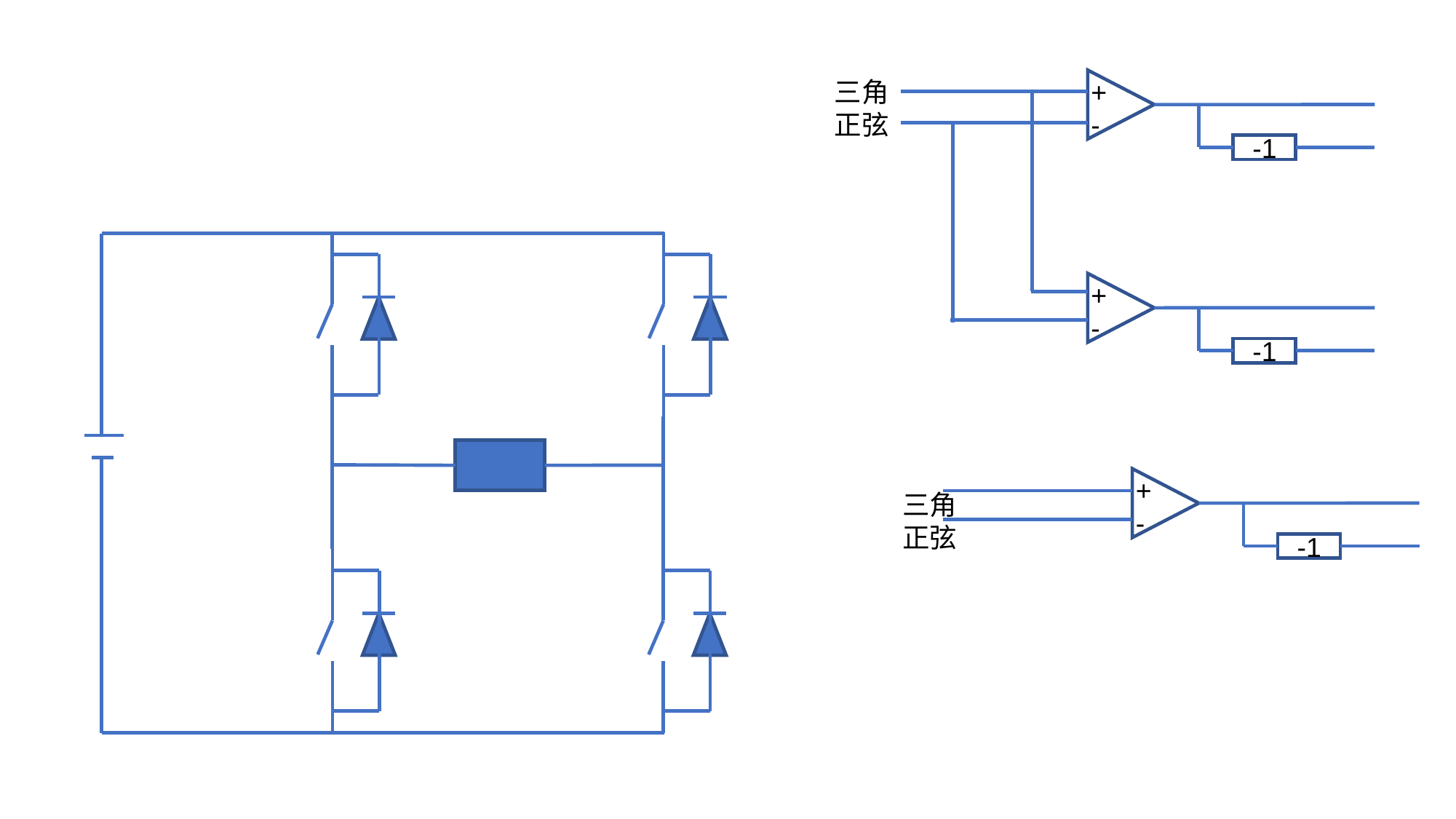

三角
正弦
+
-

-1

+
-

-1

+
-

三角
正弦
-1